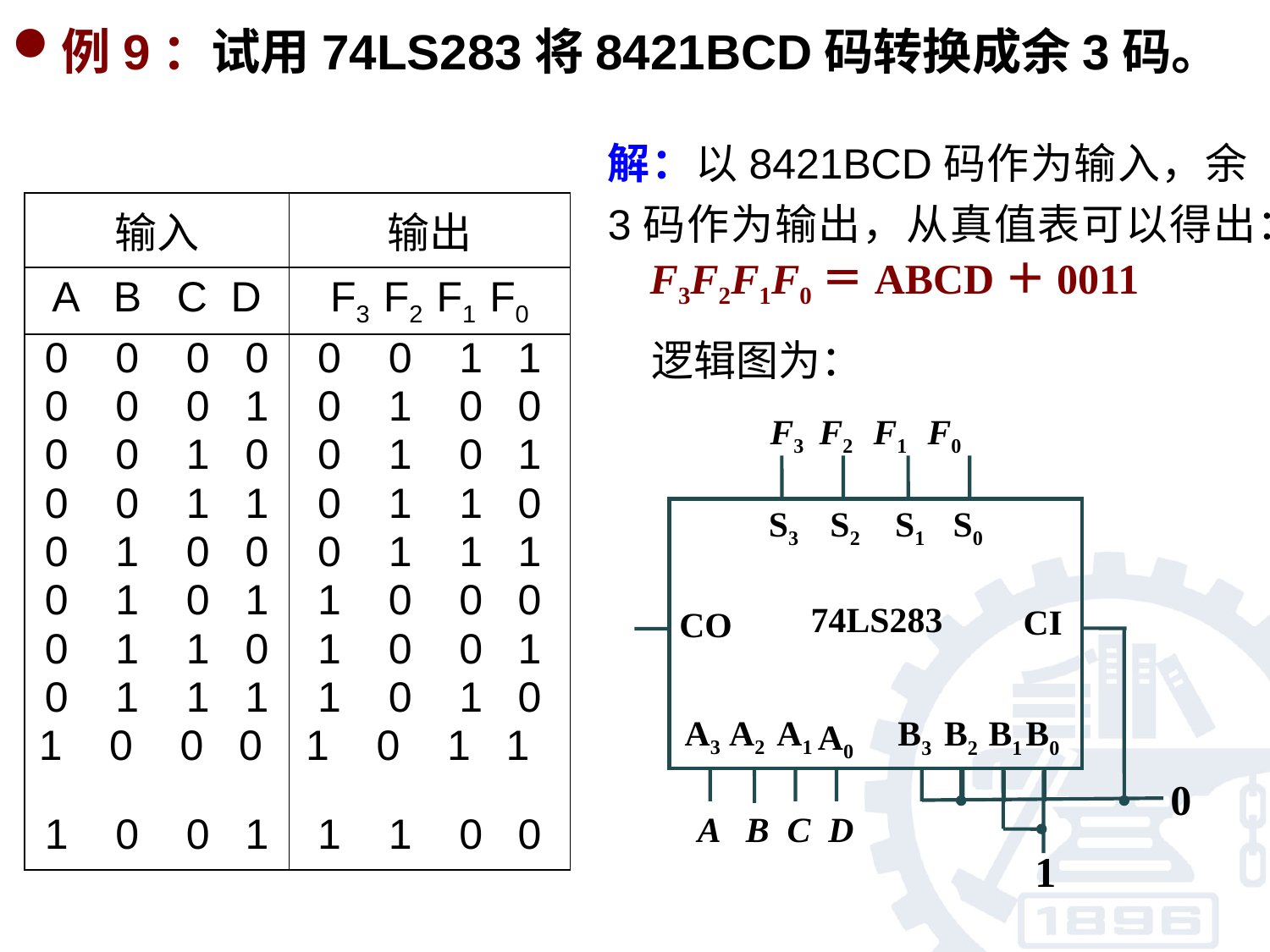

例9：试用74LS283将8421BCD码转换成余3码。

解：以8421BCD码作为输入，余3码作为输出，从真值表可以得出：

| 输入 | 输出 |
| --- | --- |
| A B C D | F3 F2 F1 F0 |
| 0 0 0 0 0 0 0 1 0 0 1 0 0 0 1 1 0 1 0 0 0 1 0 1 0 1 1 0 0 1 1 1 1 0 0 0 1 0 0 1 | 0 0 1 1 0 1 0 0 0 1 0 1 0 1 1 0 0 1 1 1 1 0 0 0 1 0 0 1 1 0 1 0 1 0 1 1 1 1 0 0 |
F3F2F1F0＝ABCD＋0011
逻辑图为：
F3   F2    F1    F0

S3
S2
S1
S0

74LS283
CI
CO

A3
A2
A1
B3
B2
B1
B0
A0
0

A   B  C  D

1